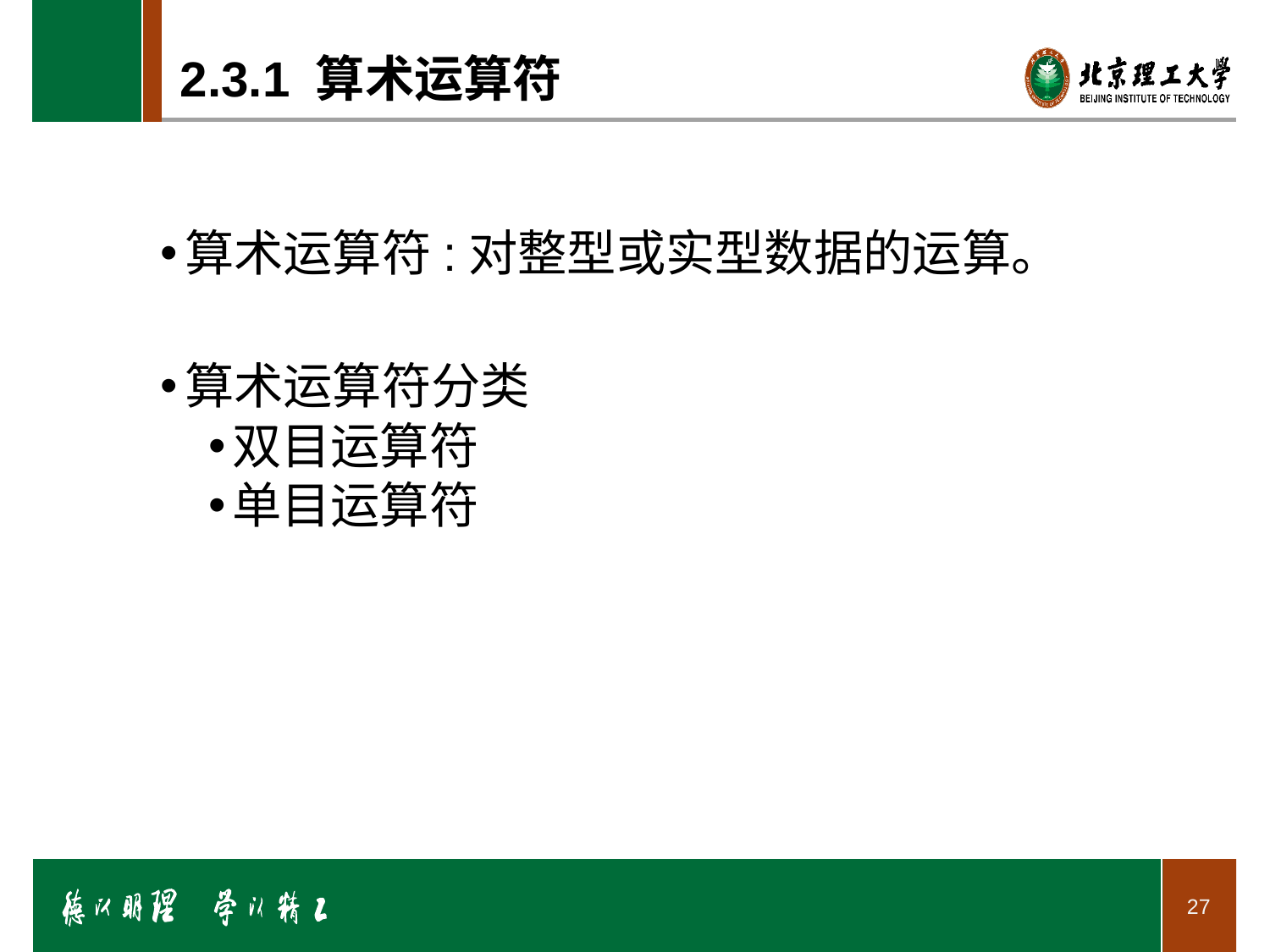

# 2.3.1 算术运算符
算术运算符:对整型或实型数据的运算。

算术运算符分类
双目运算符
单目运算符